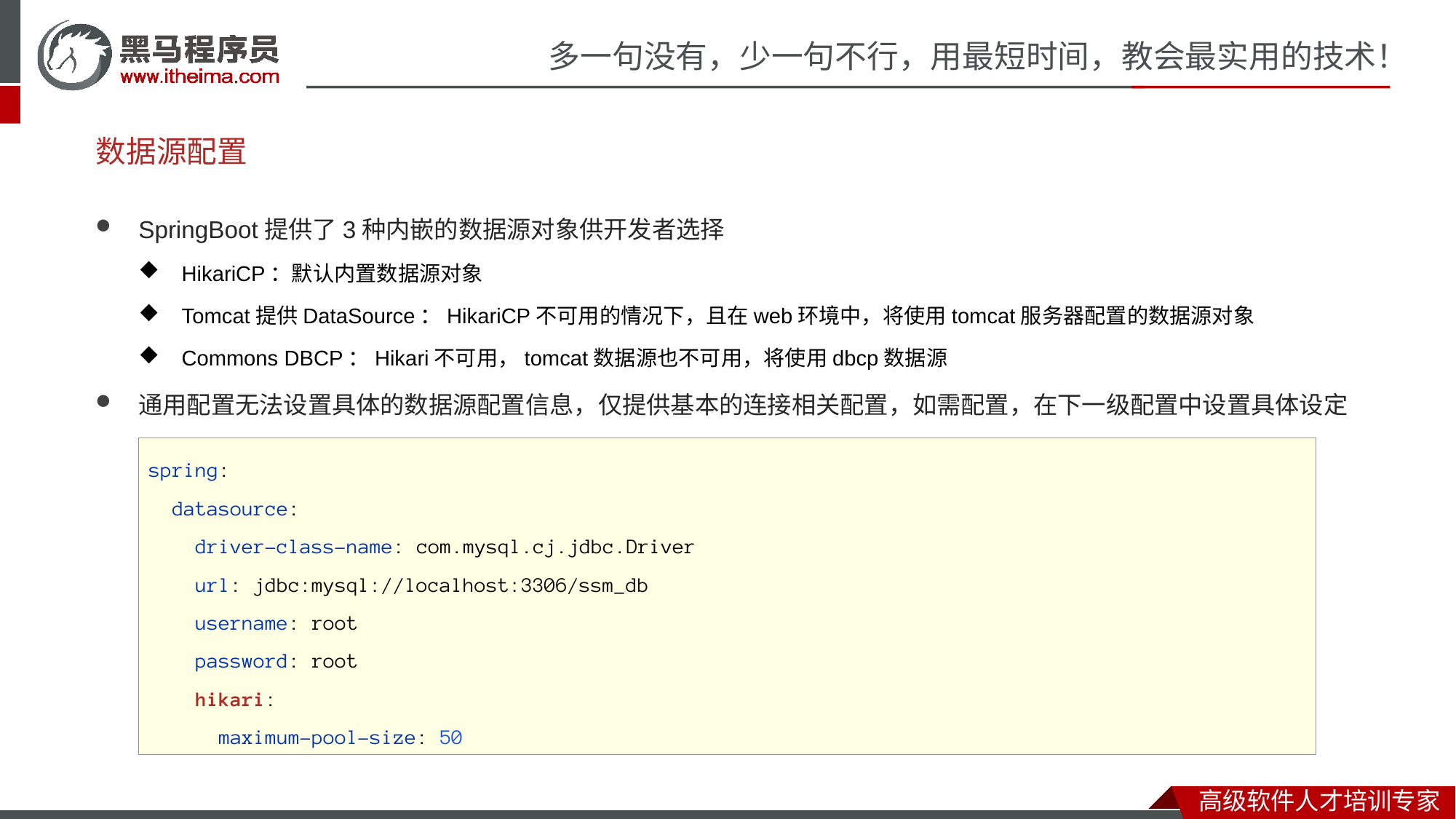

# 数据源配置
SpringBoot提供了3种内嵌的数据源对象供开发者选择
HikariCP：默认内置数据源对象
Tomcat提供DataSource：HikariCP不可用的情况下，且在web环境中，将使用tomcat服务器配置的数据源对象
Commons DBCP：Hikari不可用，tomcat数据源也不可用，将使用dbcp数据源
通用配置无法设置具体的数据源配置信息，仅提供基本的连接相关配置，如需配置，在下一级配置中设置具体设定
spring:
  datasource:
    driver-class-name: com.mysql.cj.jdbc.Driver
    url: jdbc:mysql://localhost:3306/ssm_db
    username: root
    password: root
    hikari:
      maximum-pool-size: 50